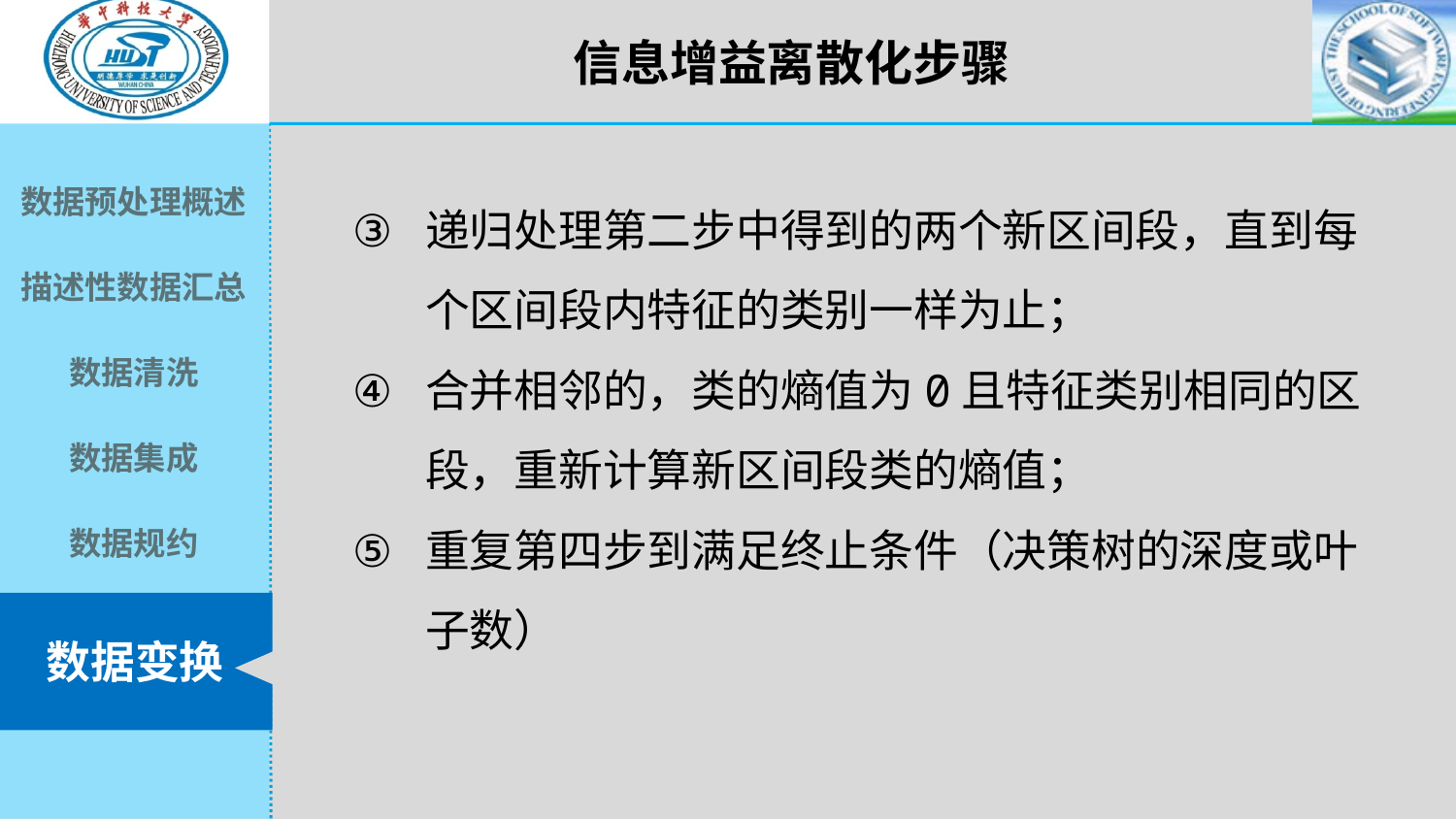

信息增益离散化步骤
递归处理第二步中得到的两个新区间段，直到每个区间段内特征的类别一样为止；
合并相邻的，类的熵值为0且特征类别相同的区段，重新计算新区间段类的熵值；
重复第四步到满足终止条件（决策树的深度或叶子数）